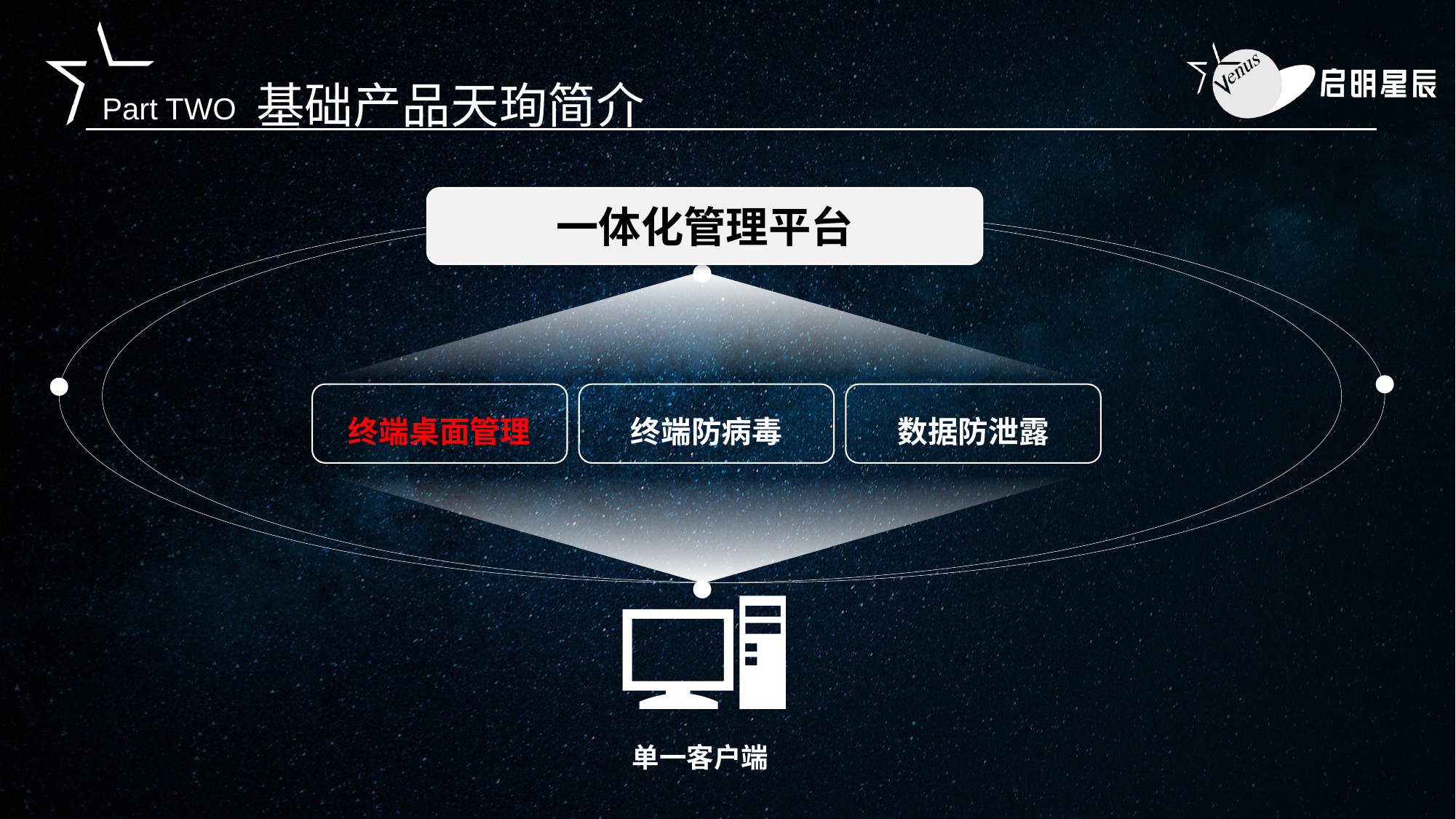

基础产品天珣简介
一体化管理平台

终端桌面管理
终端防病毒
数据防泄露

单一客户端